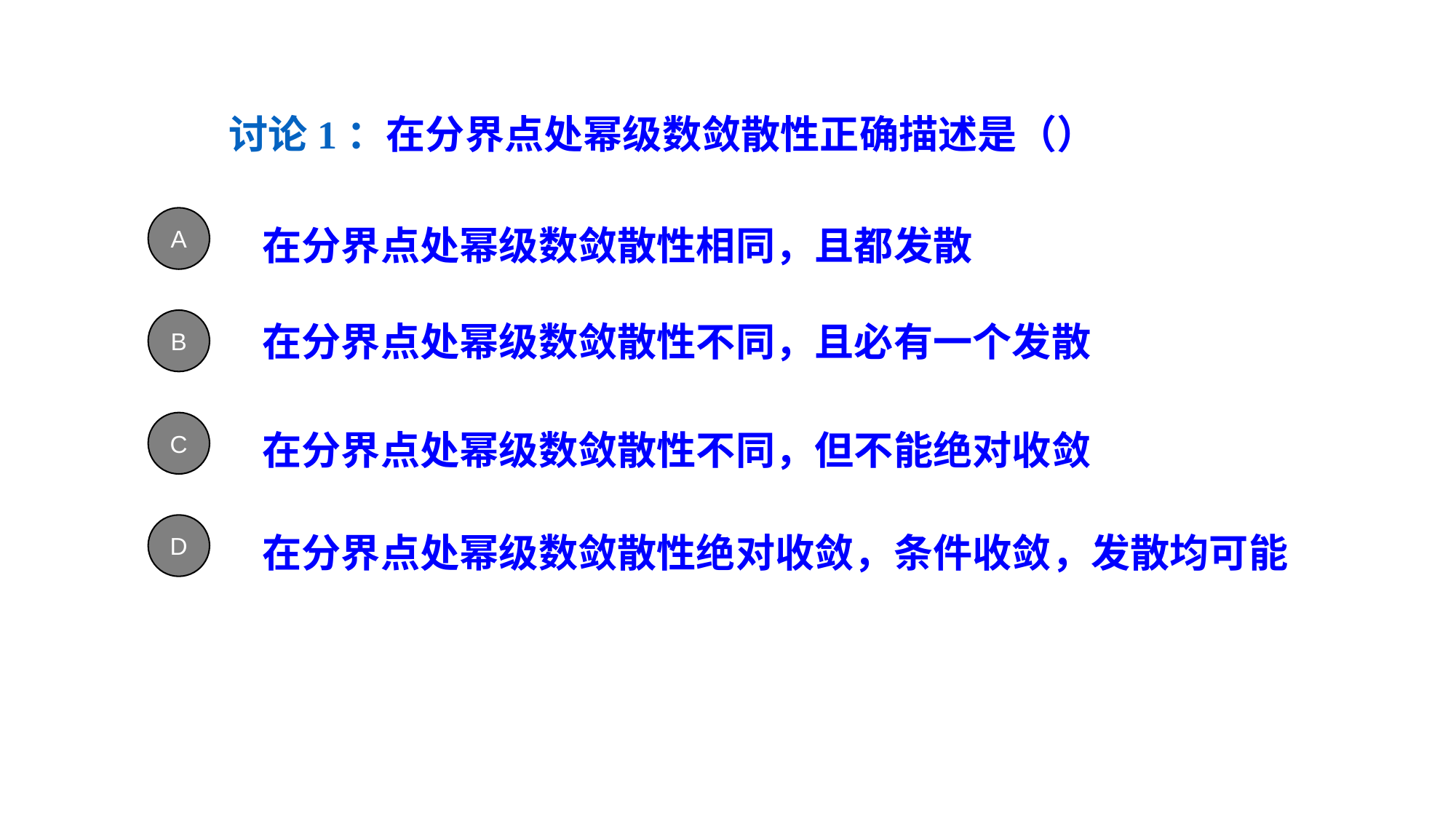

讨论1：在分界点处幂级数敛散性正确描述是（）
在分界点处幂级数敛散性相同，且都发散
A
在分界点处幂级数敛散性不同，且必有一个发散
B
在分界点处幂级数敛散性不同，但不能绝对收敛
C
在分界点处幂级数敛散性绝对收敛，条件收敛，发散均可能
D